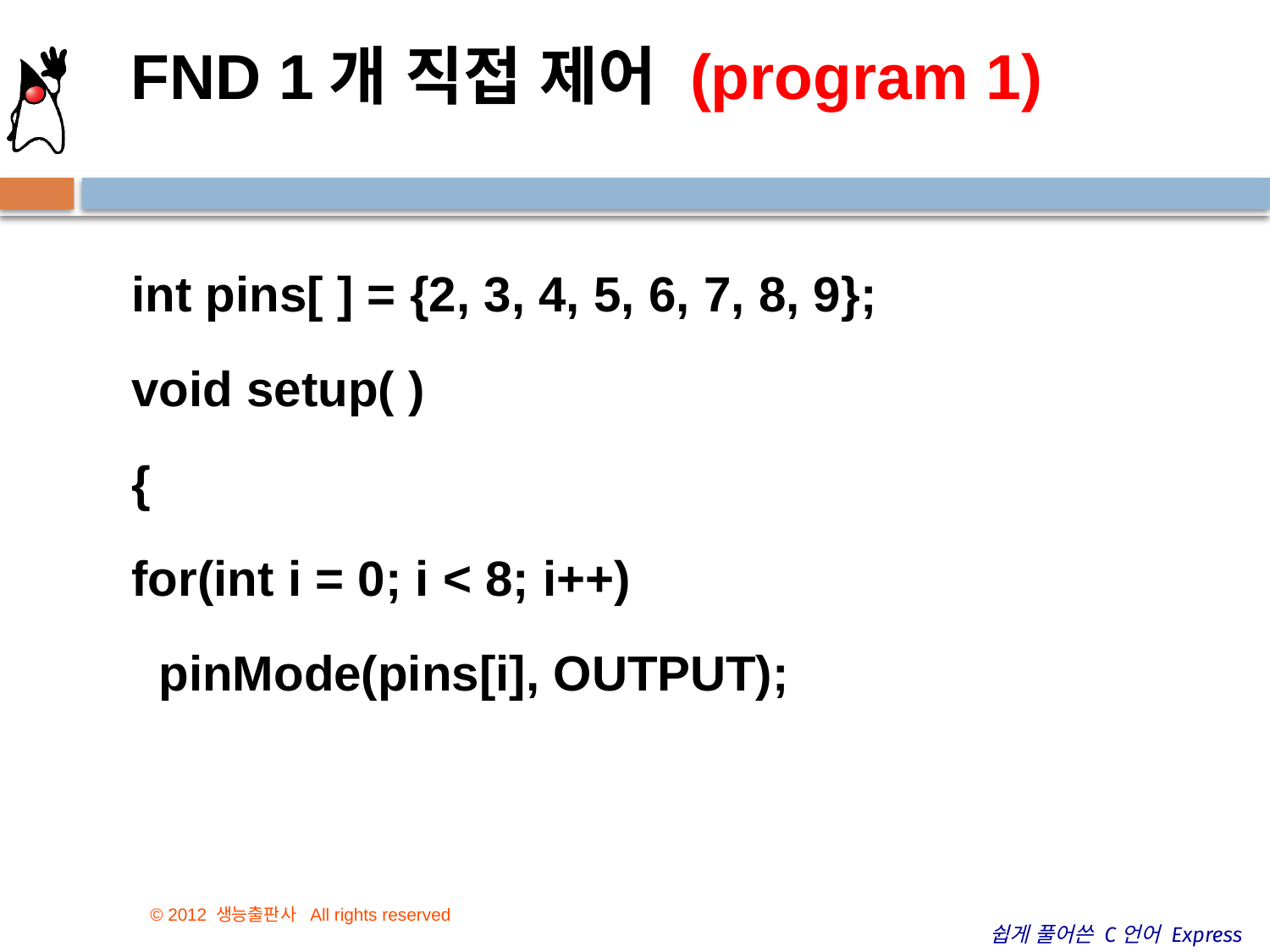

FND 1개 직접 제어 (program 1)
int pins[ ] = {2, 3, 4, 5, 6, 7, 8, 9};
void setup( )
{
for(int i = 0; i < 8; i++)
  pinMode(pins[i], OUTPUT);